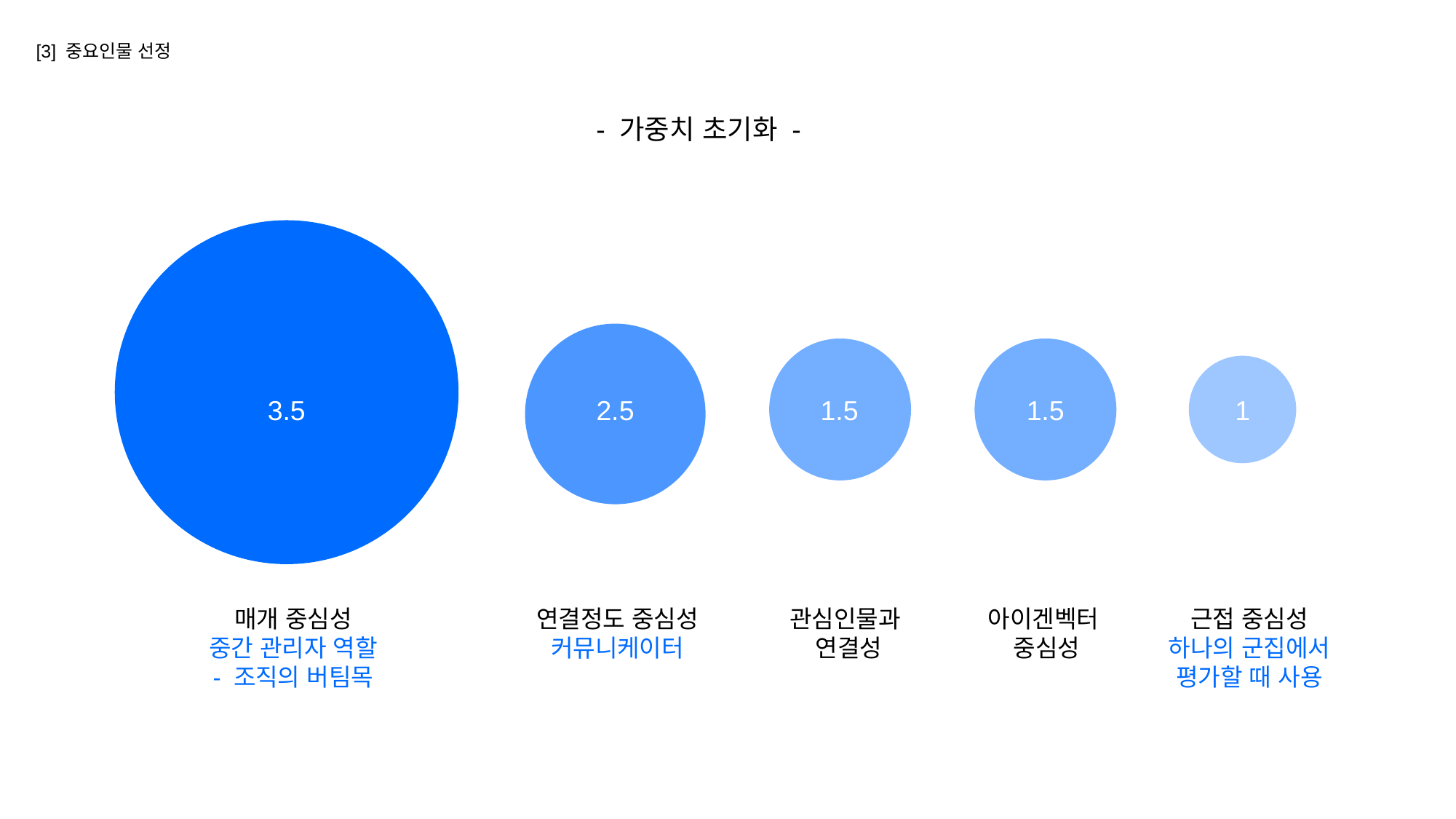

[3] 중요인물 선정
- 가중치 초기화 -

3.5

2.5

1.5

1.5

1
매개 중심성
중간 관리자 역할
- 조직의 버팀목
연결정도 중심성
커뮤니케이터
관심인물과
연결성
아이겐벡터
중심성
근접 중심성
하나의 군집에서 평가할 때 사용